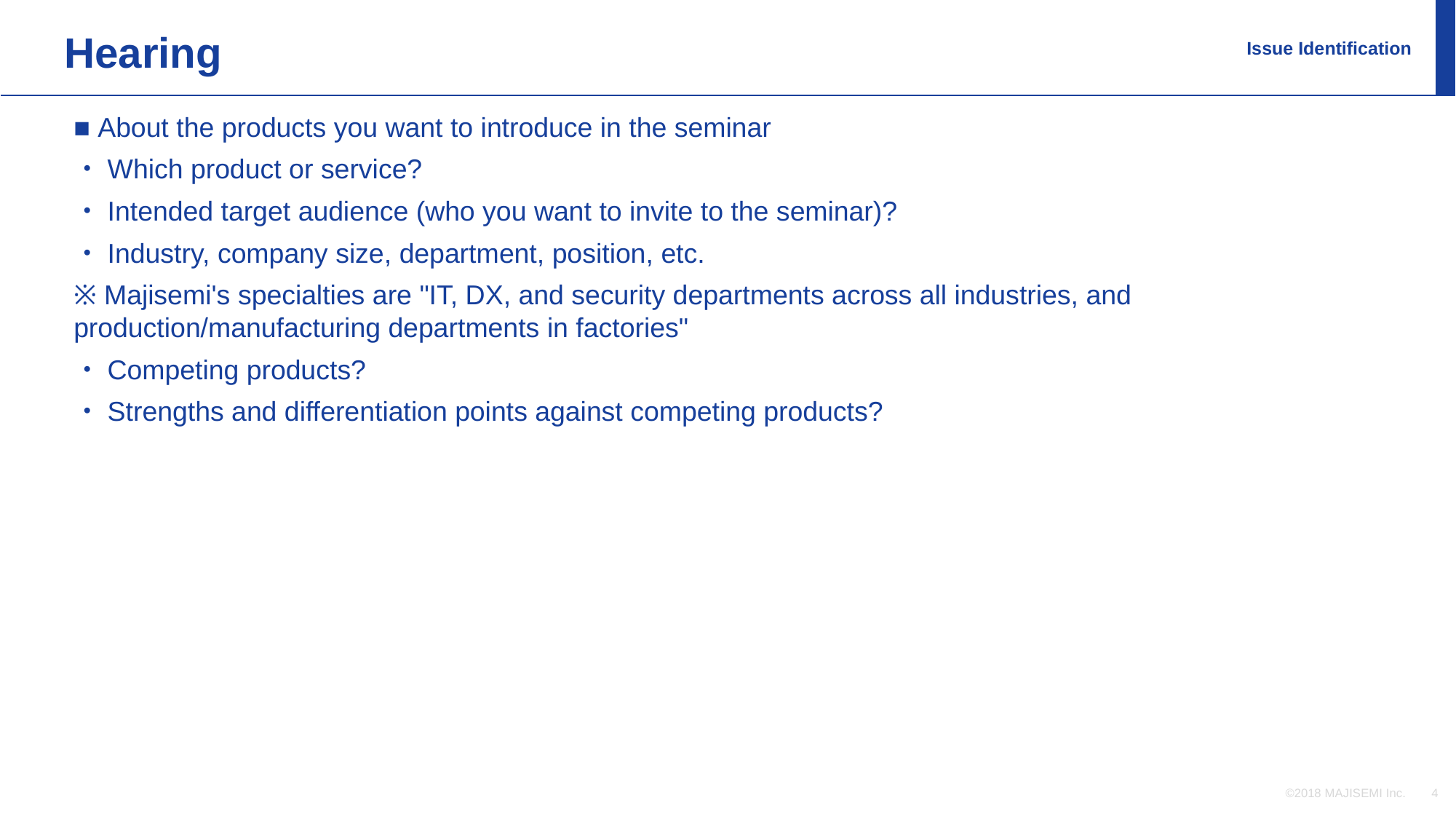

Hearing
Issue Identification
■ About the products you want to introduce in the seminar
・Which product or service?
・Intended target audience (who you want to invite to the seminar)?
・Industry, company size, department, position, etc.
※ Majisemi's specialties are "IT, DX, and security departments across all industries, and production/manufacturing departments in factories"
・Competing products?
・Strengths and differentiation points against competing products?
©2018 MAJISEMI Inc.
4